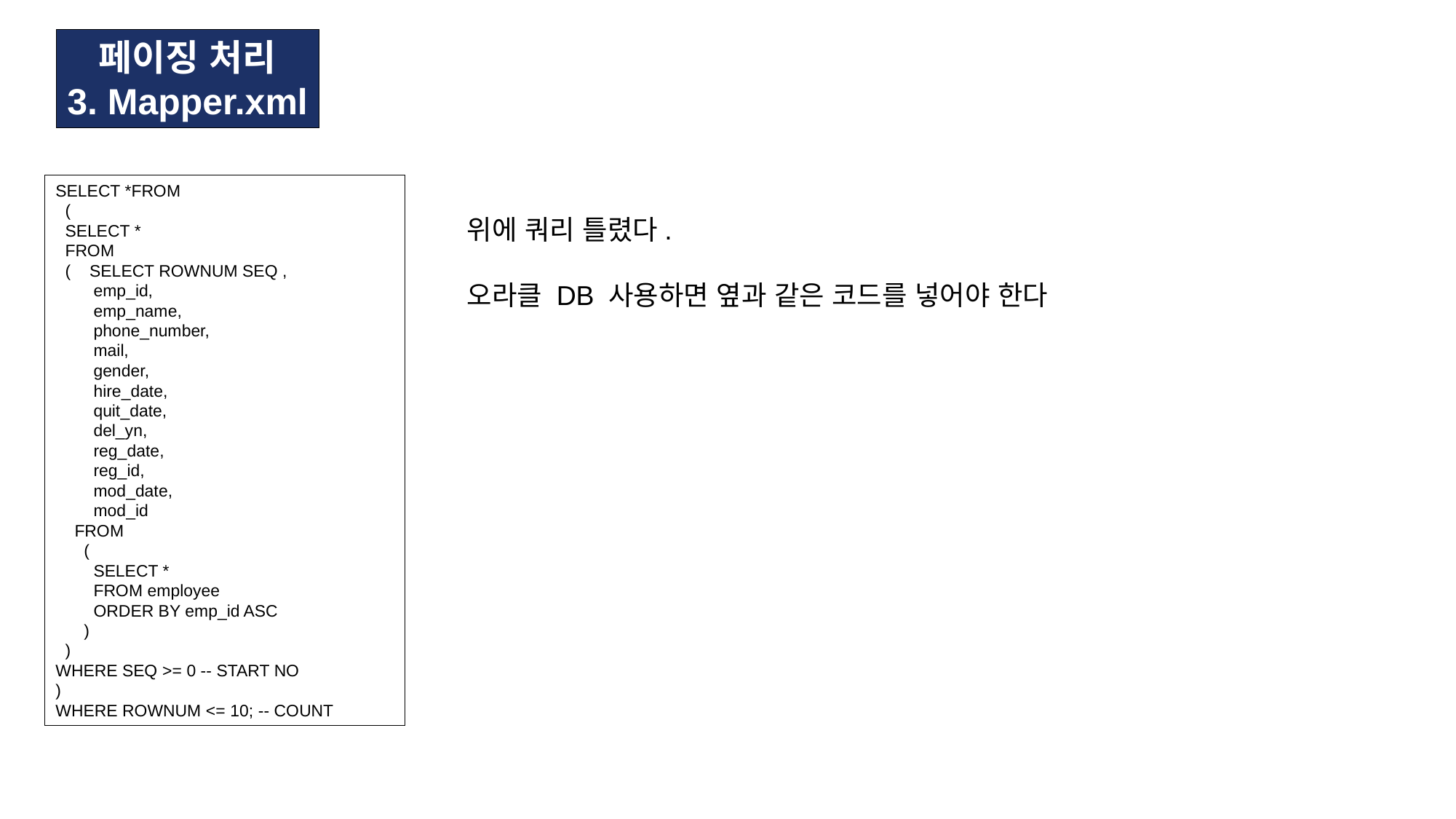

페이징 처리
3. Mapper.xml
SELECT *FROM
  (
  SELECT *
  FROM
  (    SELECT ROWNUM SEQ ,
        emp_id,
        emp_name,
        phone_number,
        mail,
        gender,
        hire_date,
        quit_date,
        del_yn,
        reg_date,
        reg_id,
        mod_date,
        mod_id
    FROM
      (
        SELECT *
        FROM employee
        ORDER BY emp_id ASC
      )
  )
WHERE SEQ >= 0 -- START NO
)
WHERE ROWNUM <= 10; -- COUNT
위에 쿼리 틀렸다.

오라클 DB 사용하면 옆과 같은 코드를 넣어야 한다